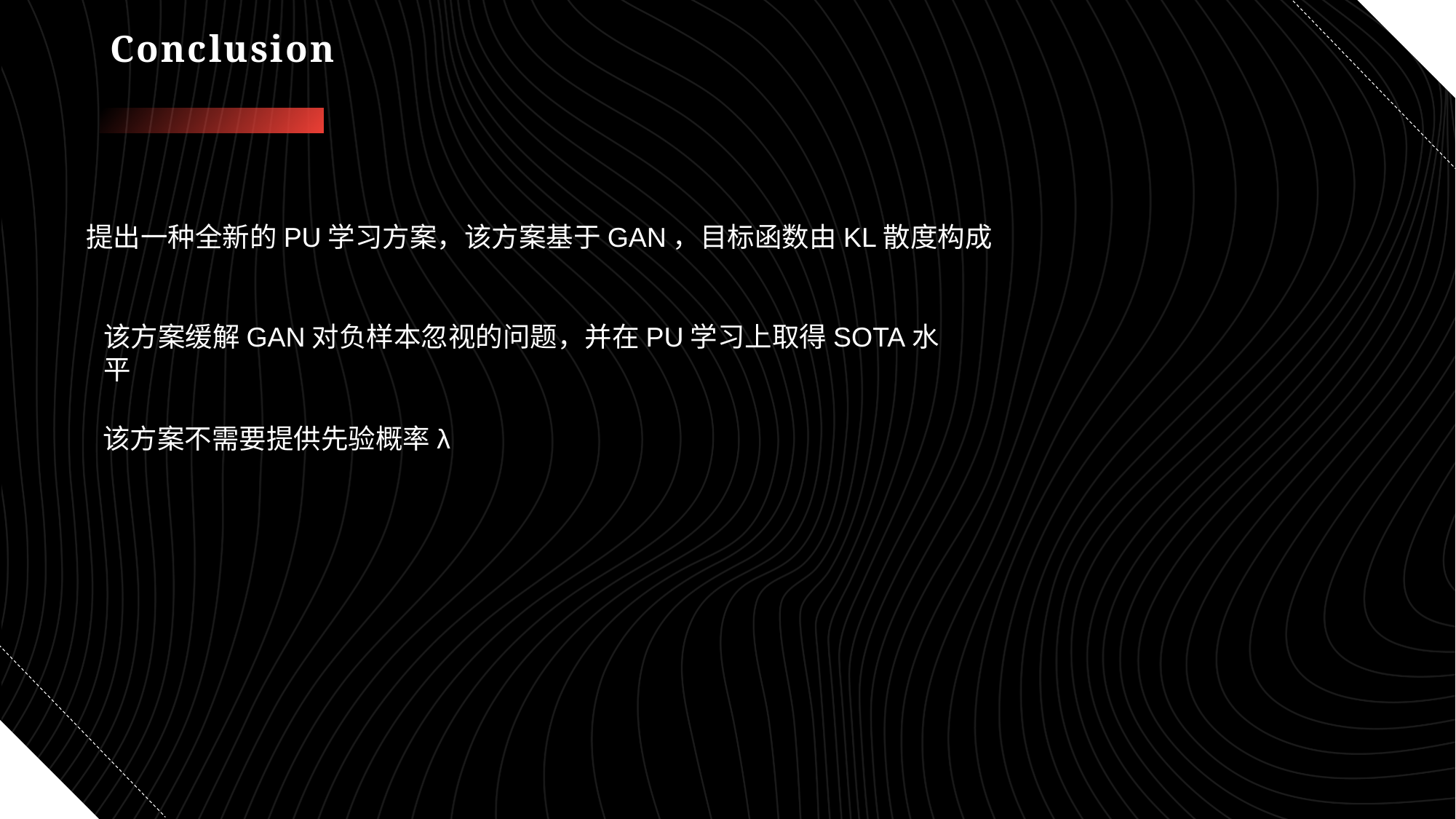

# Conclusion
提出一种全新的PU学习方案，该方案基于GAN，目标函数由KL散度构成
该方案缓解GAN对负样本忽视的问题，并在PU学习上取得SOTA水平
该方案不需要提供先验概率λ